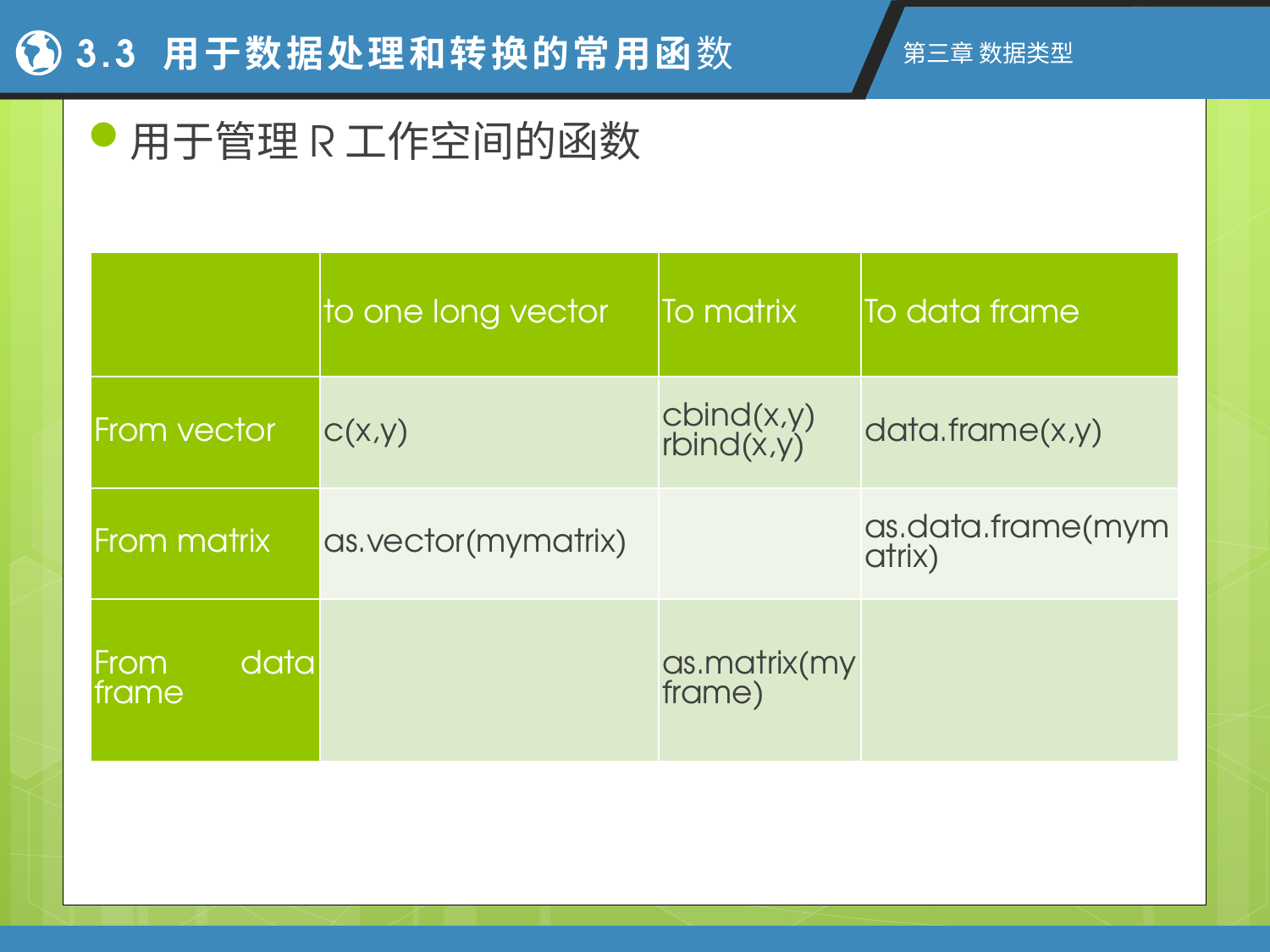

2.1新手上路
3.3 用于数据处理和转换的常用函数

第二章 R语言入门
第三章 数据类型
用于管理R工作空间的函数
|  | to one long vector | To matrix | To data frame |
| --- | --- | --- | --- |
| From vector | c(x,y) | cbind(x,y) rbind(x,y) | data.frame(x,y) |
| From matrix | as.vector(mymatrix) |  | as.data.frame(mymatrix) |
| From data frame |  | as.matrix(myframe) |  |